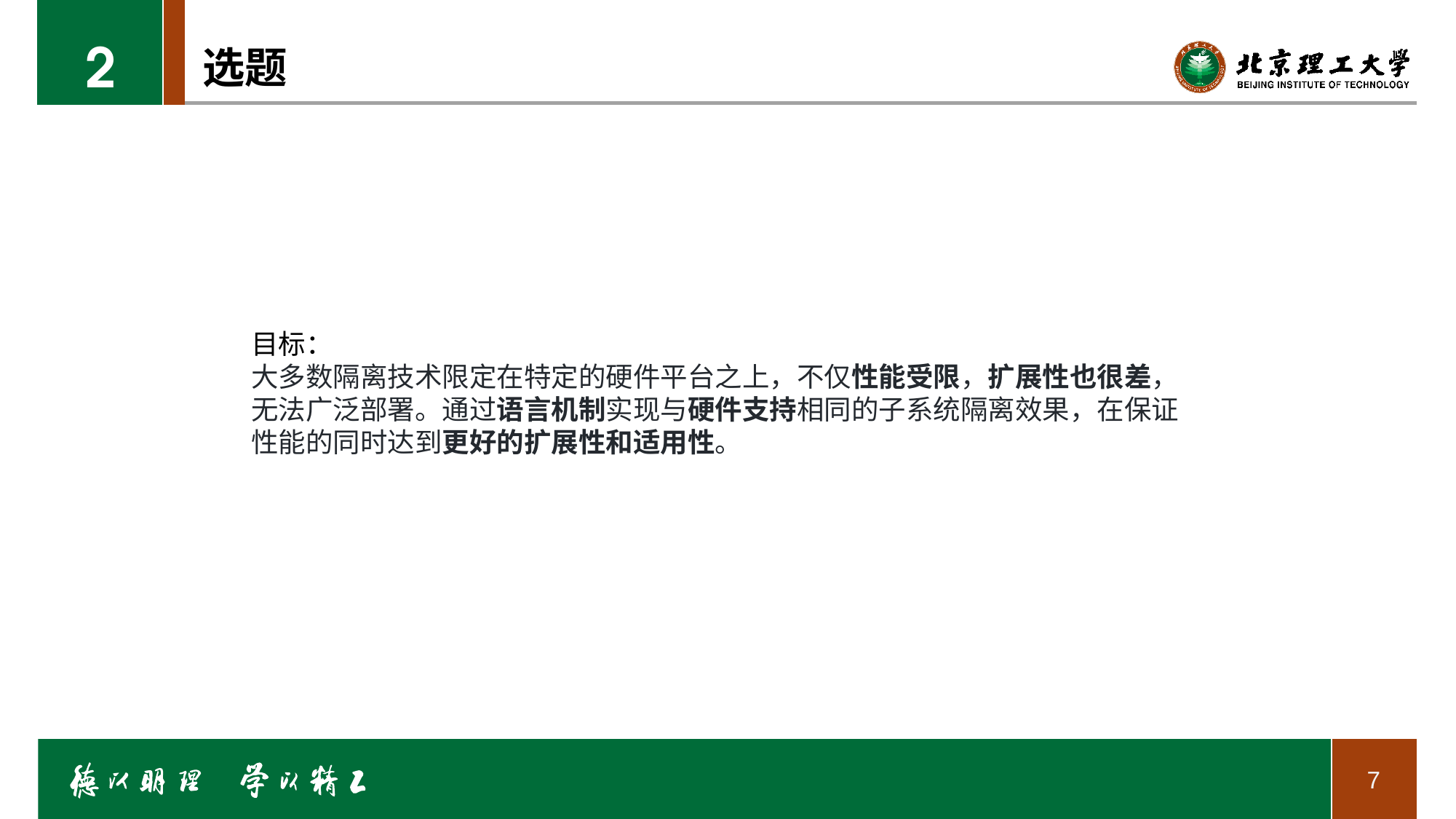

2
# 选题
目标：
⼤多数隔离技术限定在特定的硬件平台之上，不仅性能受限，扩展性也很差，⽆法⼴泛部署。通过语⾔机制实现与硬件⽀持相同的⼦系统隔离效果，在保证性能的同时达到更好的扩展性和适⽤性。